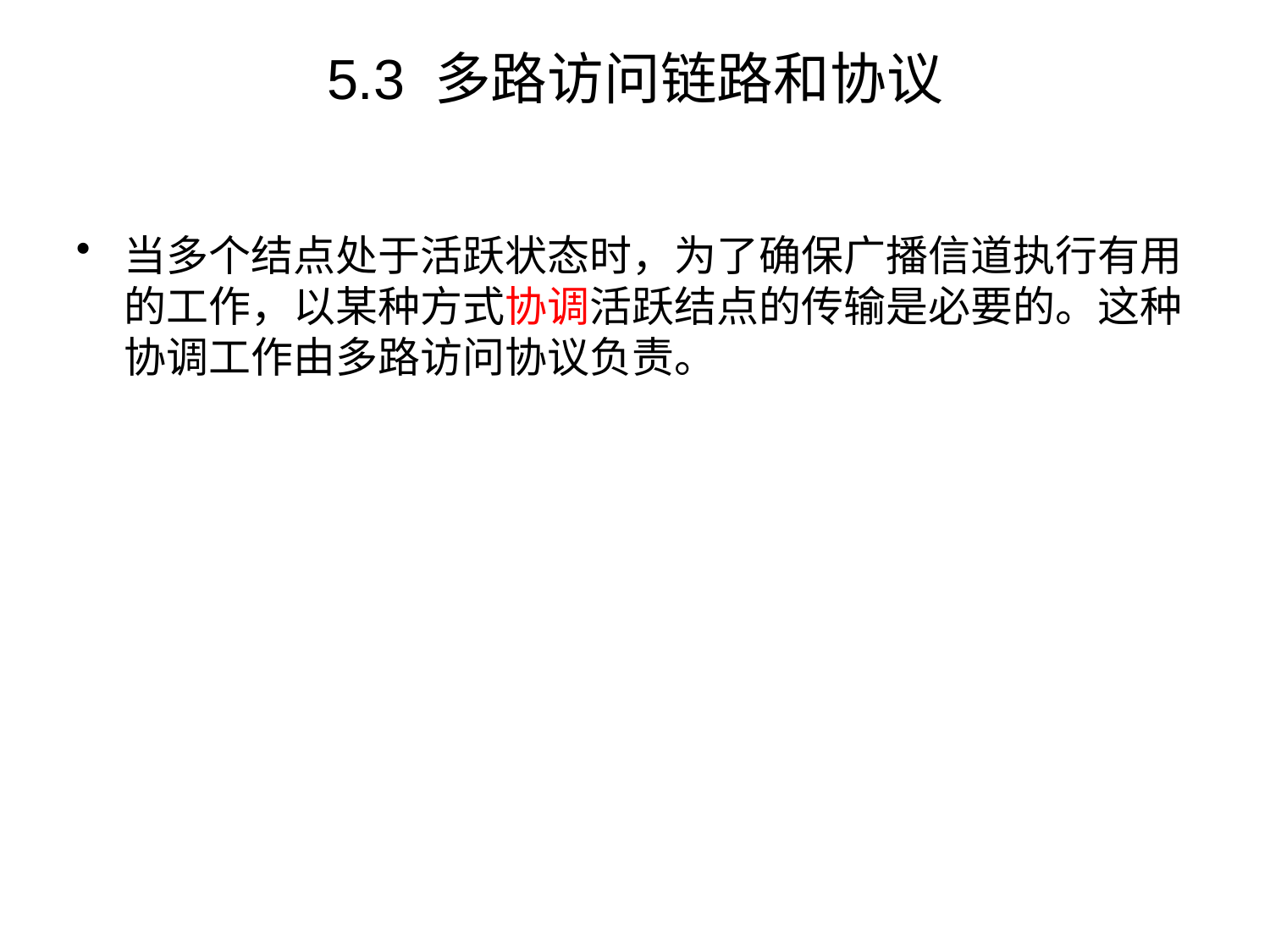

# 5.3 多路访问链路和协议
当多个结点处于活跃状态时，为了确保广播信道执行有用的工作，以某种方式协调活跃结点的传输是必要的。这种协调工作由多路访问协议负责。